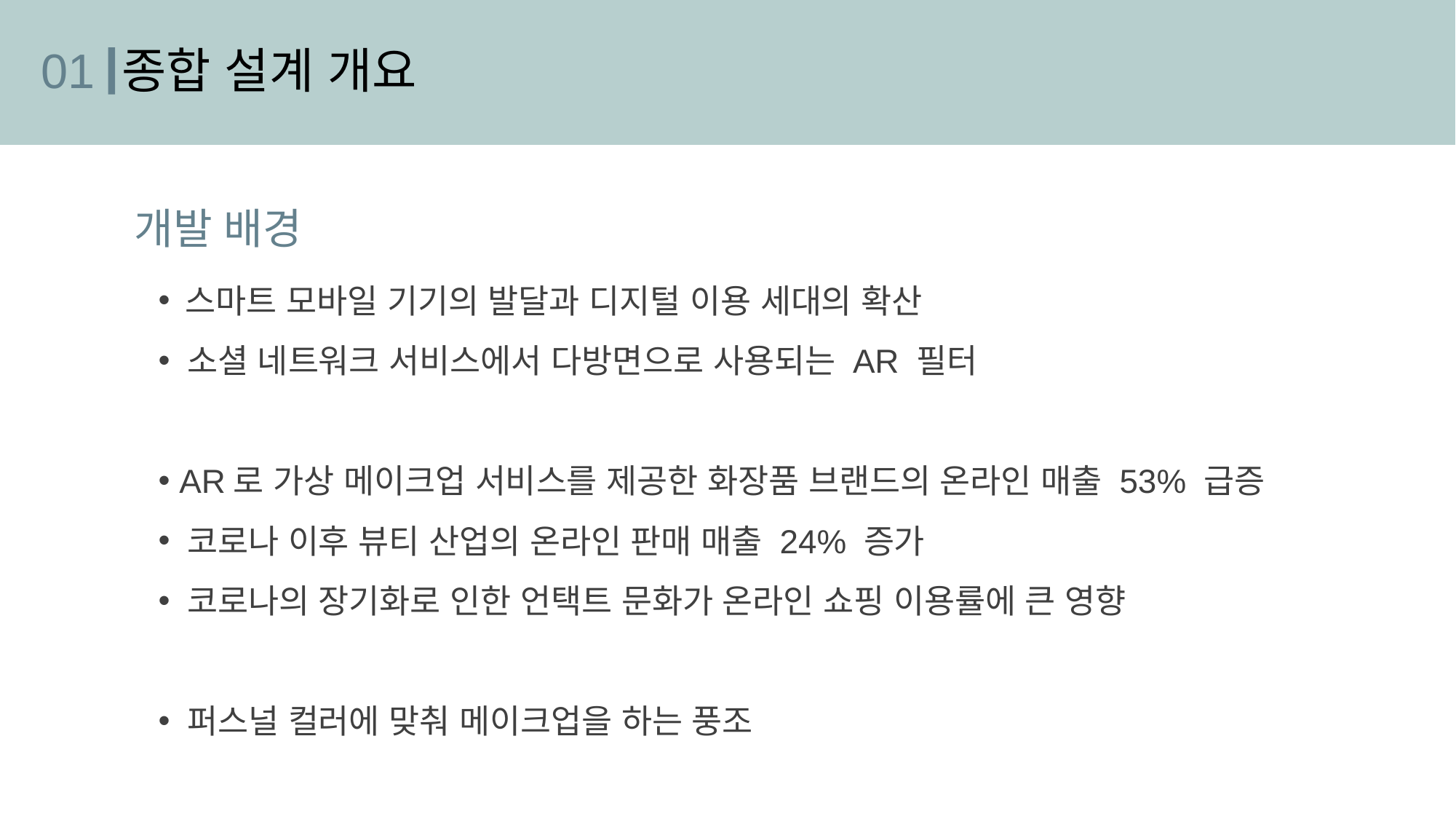

01
종합 설계 개요

개발 배경
 스마트 모바일 기기의 발달과 디지털 이용 세대의 확산
 소셜 네트워크 서비스에서 다방면으로 사용되는 AR 필터

 AR로 가상 메이크업 서비스를 제공한 화장품 브랜드의 온라인 매출 53% 급증
 코로나 이후 뷰티 산업의 온라인 판매 매출 24% 증가
 코로나의 장기화로 인한 언택트 문화가 온라인 쇼핑 이용률에 큰 영향

 퍼스널 컬러에 맞춰 메이크업을 하는 풍조